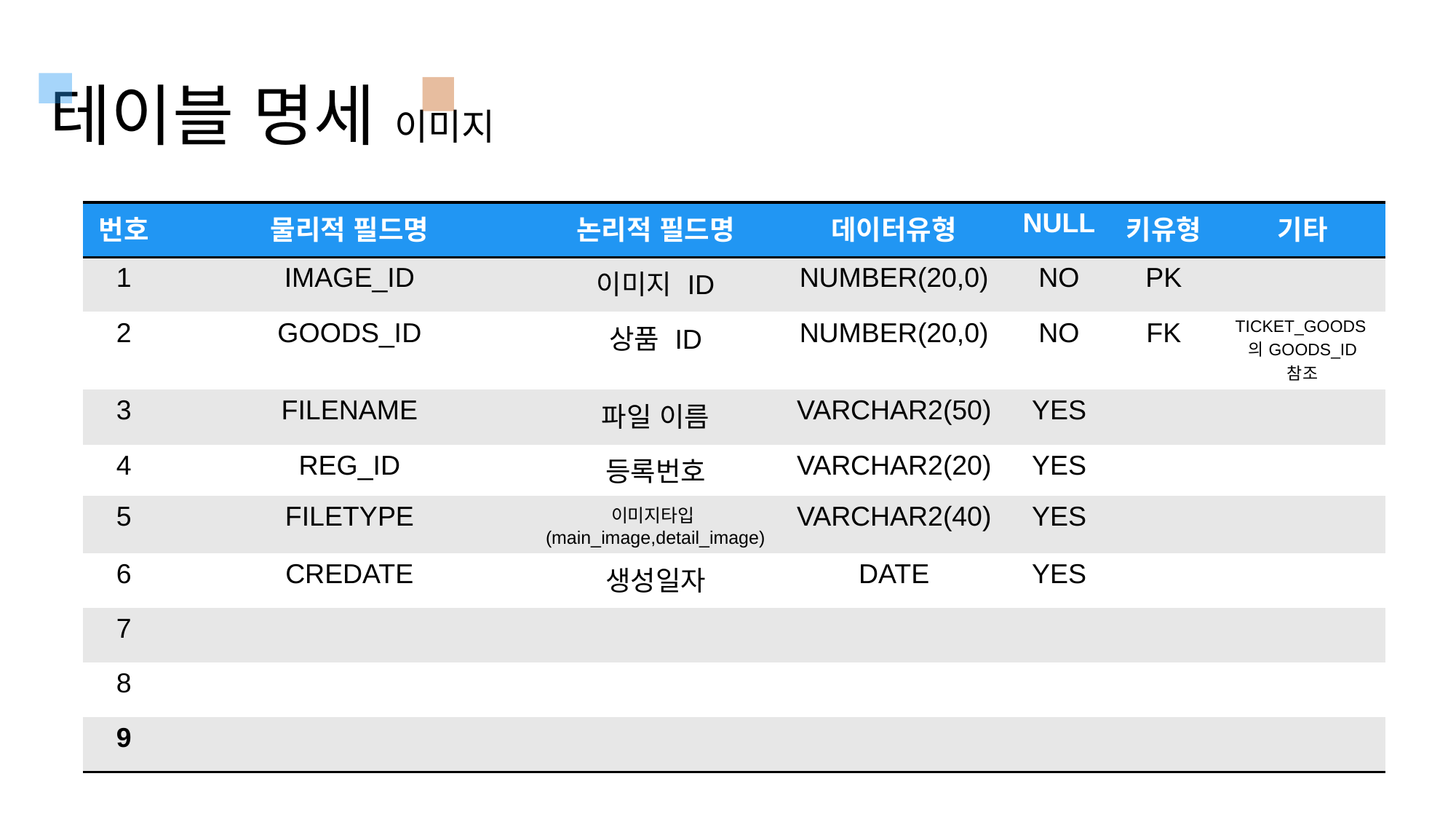

테이블 명세 이미지

| 번호 | 물리적 필드명 | 논리적 필드명 | 데이터유형 | NULL | 키유형 | 기타 |
| --- | --- | --- | --- | --- | --- | --- |
| 1 | IMAGE\_ID | 이미지 ID | NUMBER(20,0) | NO | PK |  |
| 2 | GOODS\_ID | 상품 ID | NUMBER(20,0) | NO | FK | TICKET\_GOODS의GOODS\_ID 참조 |
| 3 | FILENAME | 파일 이름 | VARCHAR2(50) | YES |  |  |
| 4 | REG\_ID | 등록번호 | VARCHAR2(20) | YES |  |  |
| 5 | FILETYPE | 이미지타입(main\_image,detail\_image) | VARCHAR2(40) | YES |  |  |
| 6 | CREDATE | 생성일자 | DATE | YES |  |  |
| 7 |  |  |  |  |  |  |
| 8 |  |  |  |  |  |  |
| 9 |  |  |  |  |  |  |